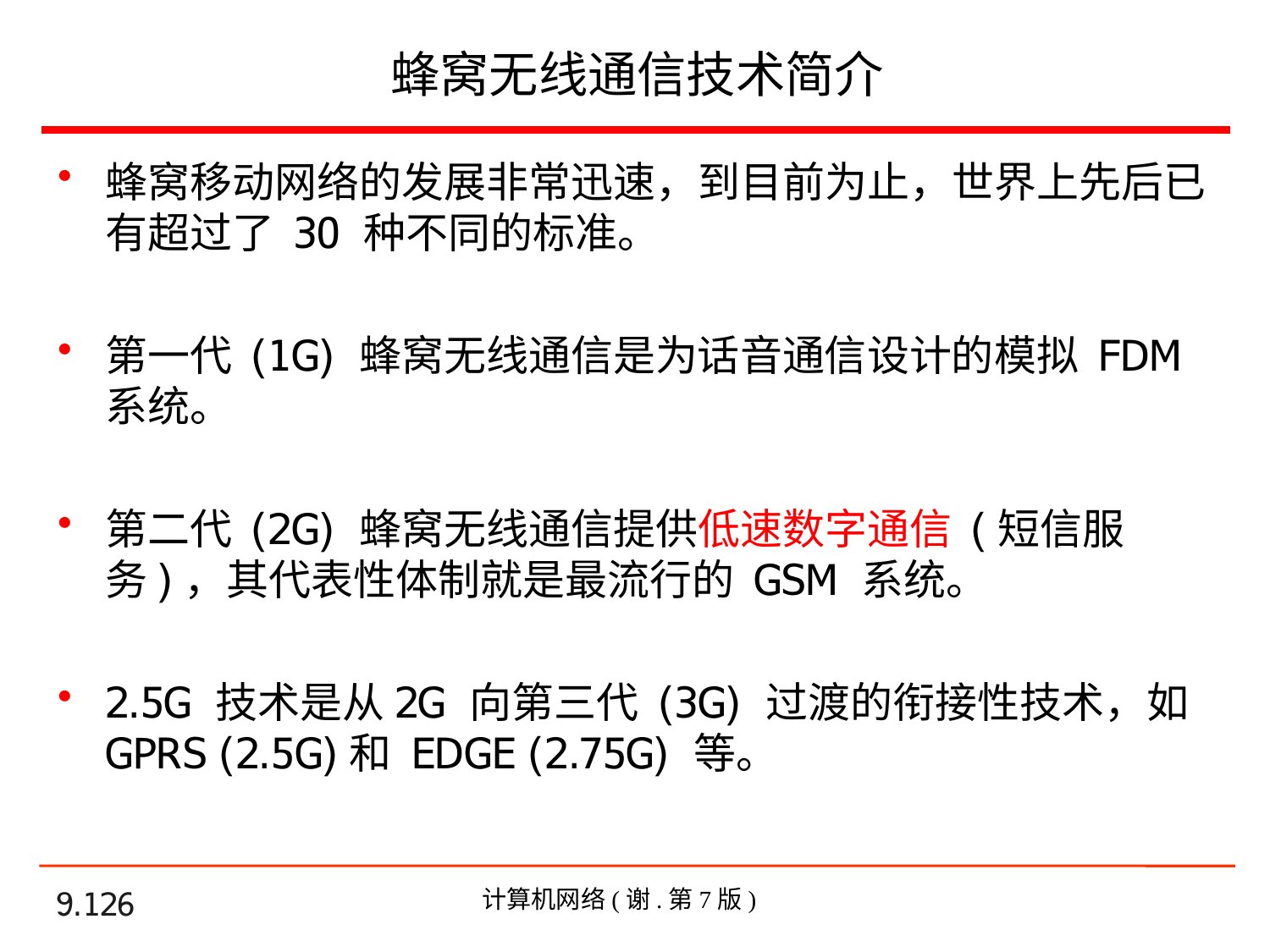

# 蜂窝无线通信技术简介
蜂窝移动网络的发展非常迅速，到目前为止，世界上先后已有超过了 30 种不同的标准。

第一代 (1G) 蜂窝无线通信是为话音通信设计的模拟 FDM 系统。

第二代 (2G) 蜂窝无线通信提供低速数字通信 (短信服务)，其代表性体制就是最流行的 GSM 系统。

2.5G 技术是从2G 向第三代 (3G) 过渡的衔接性技术，如 GPRS (2.5G)和 EDGE (2.75G) 等。